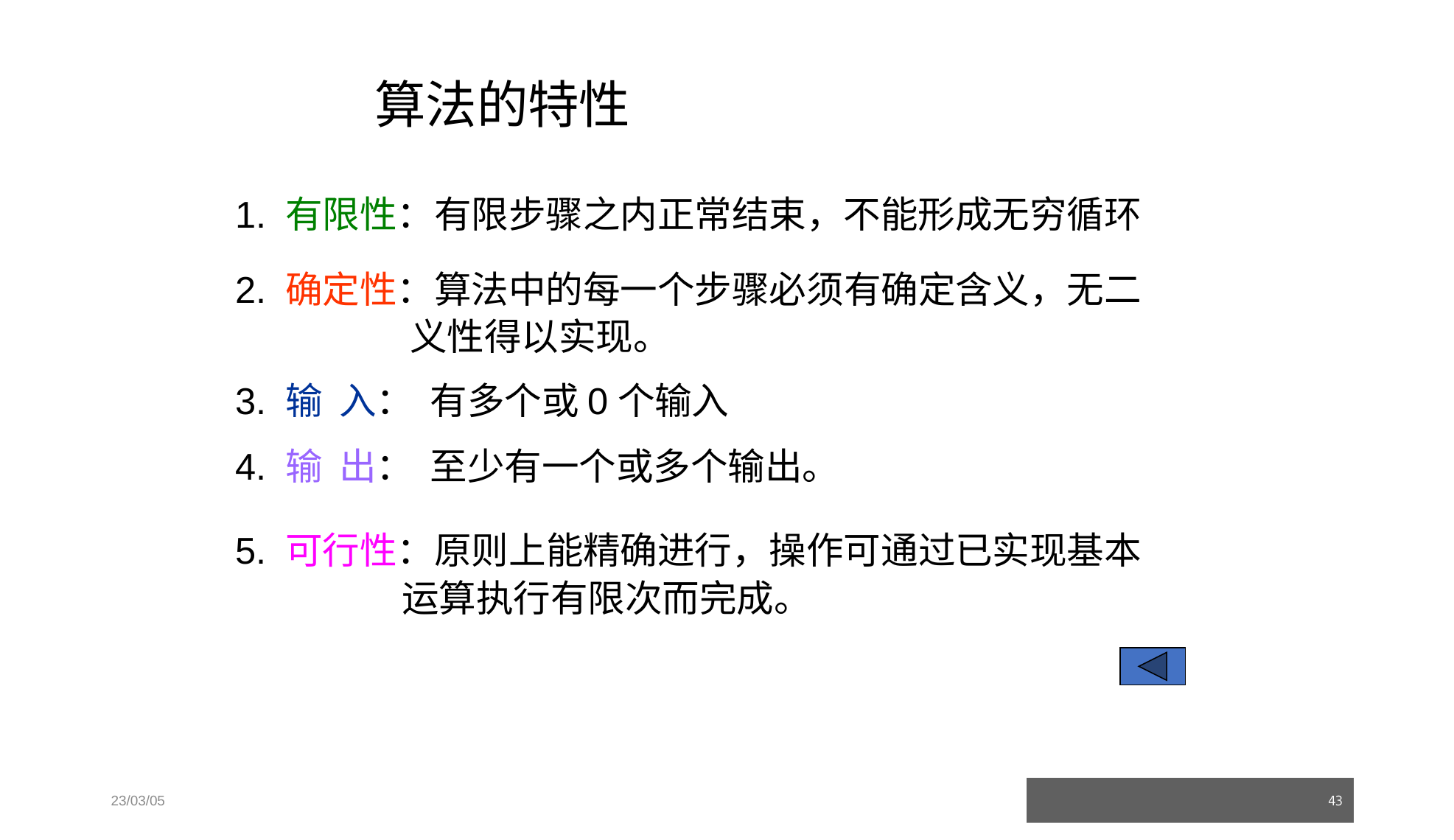

# 算法的特性
1. 有限性：有限步骤之内正常结束，不能形成无穷循环
2. 确定性：算法中的每一个步骤必须有确定含义，无二
                    义性得以实现。
3. 输  入：  有多个或0个输入
4. 输  出：  至少有一个或多个输出。
5. 可行性：原则上能精确进行，操作可通过已实现基本
                   运算执行有限次而完成。

23/03/05
43